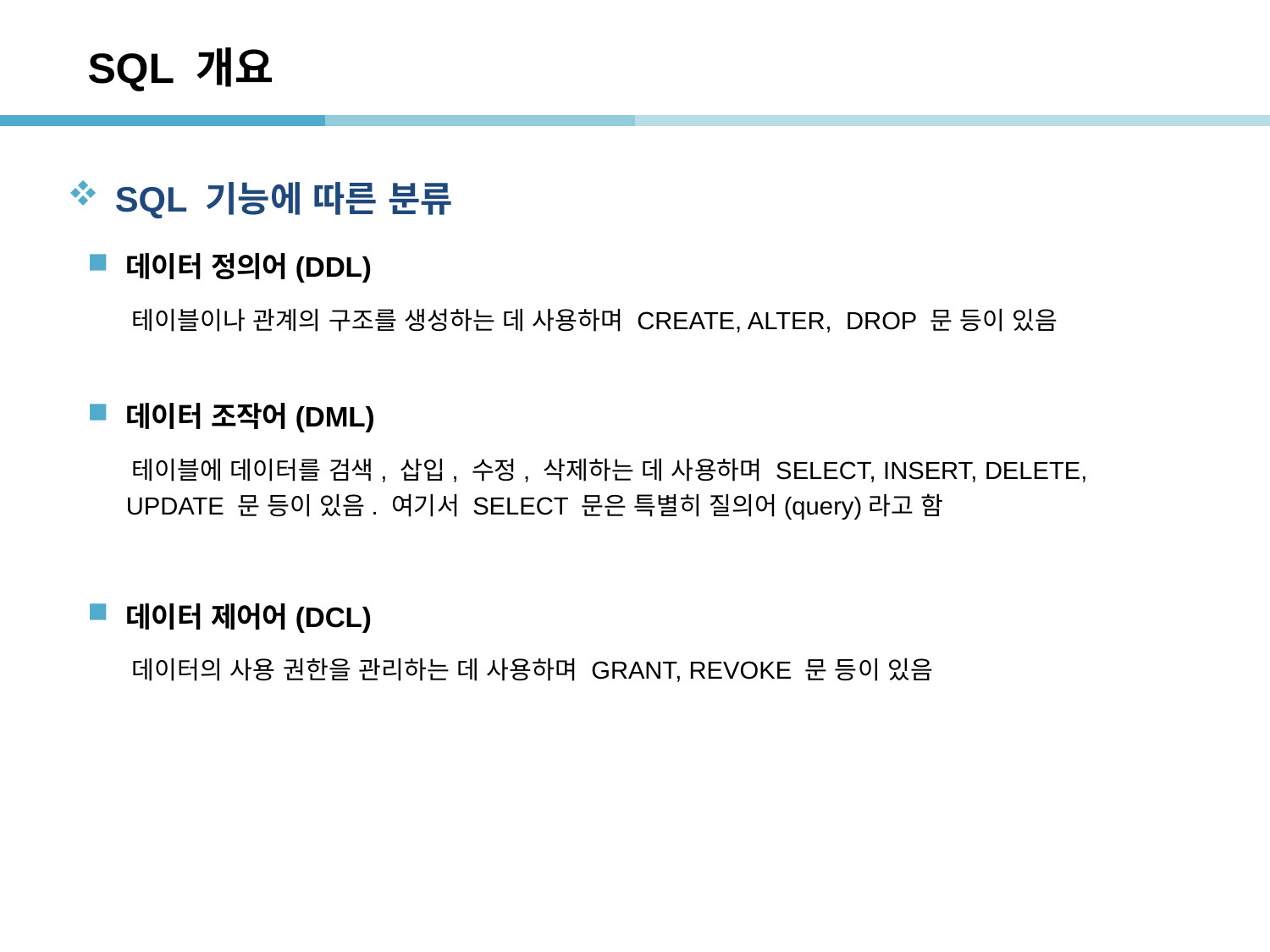

# SQL 개요
SQL 기능에 따른 분류
데이터 정의어(DDL)
  테이블이나 관계의 구조를 생성하는 데 사용하며 CREATE, ALTER,  DROP 문 등이 있음
데이터 조작어(DML)
  테이블에 데이터를 검색, 삽입, 수정, 삭제하는 데 사용하며 SELECT, INSERT, DELETE,
  UPDATE 문 등이 있음. 여기서 SELECT 문은 특별히 질의어(query)라고 함
데이터 제어어(DCL)
  데이터의 사용 권한을 관리하는 데 사용하며 GRANT, REVOKE 문 등이 있음